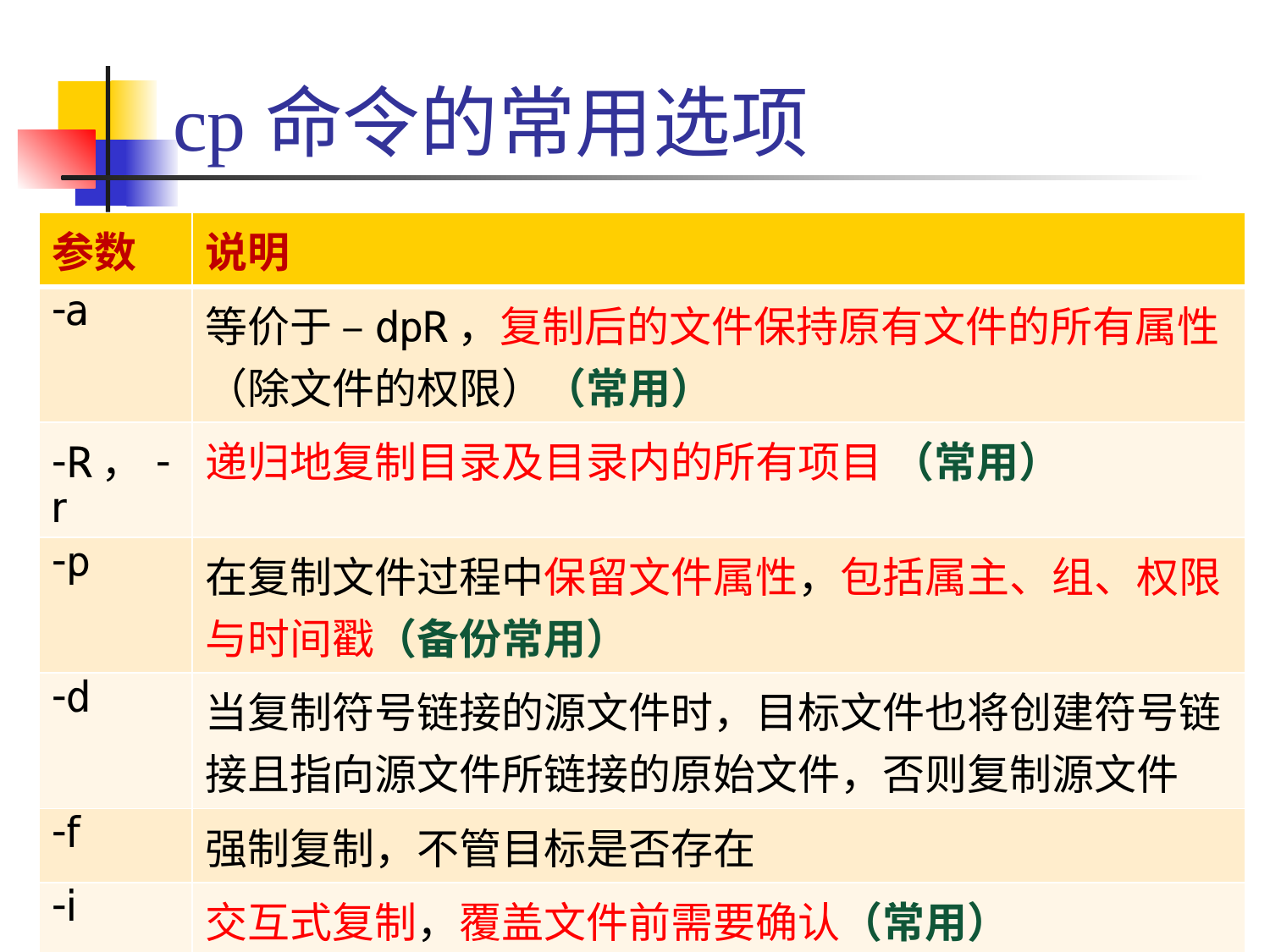

# cp命令的常用选项
| 参数 | 说明 |
| --- | --- |
| -a | 等价于 –dpR，复制后的文件保持原有文件的所有属性（除文件的权限）（常用） |
| -R，-r | 递归地复制目录及目录内的所有项目 （常用） |
| -p | 在复制文件过程中保留文件属性，包括属主、组、权限与时间戳（备份常用） |
| -d | 当复制符号链接的源文件时，目标文件也将创建符号链接且指向源文件所链接的原始文件，否则复制源文件 |
| -f | 强制复制，不管目标是否存在 |
| -i | 交互式复制，覆盖文件前需要确认（常用） |
| -u | 只有当源文件的状态改变时间（ctime）比目标文件更新时或目标尚不存在时才进行复制 |